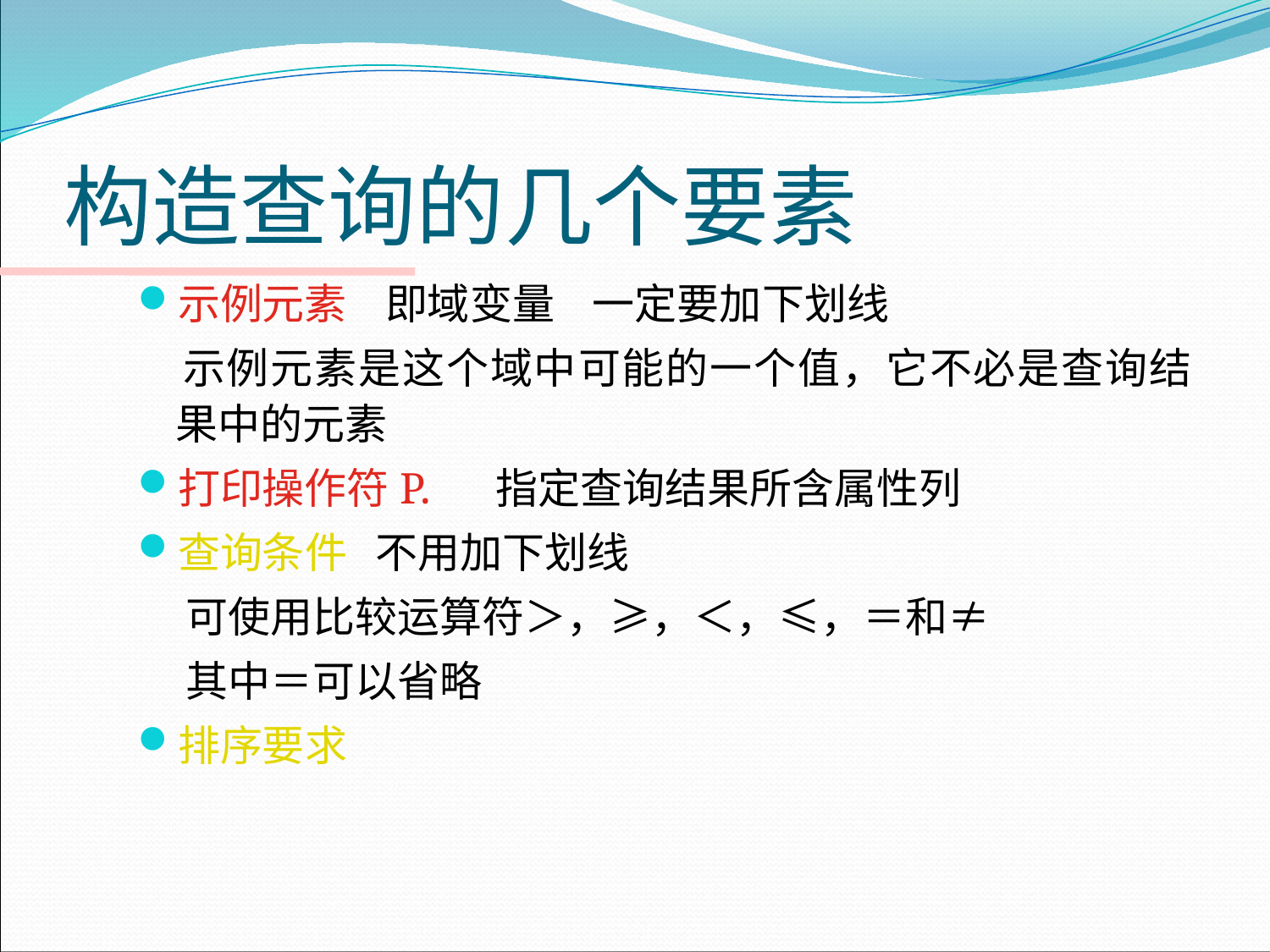

# 构造查询的几个要素
示例元素    即域变量    一定要加下划线
   示例元素是这个域中可能的一个值，它不必是查询结果中的元素
打印操作符P.     指定查询结果所含属性列
查询条件   不用加下划线
    可使用比较运算符＞，≥，＜，≤，＝和≠
    其中＝可以省略
排序要求

229